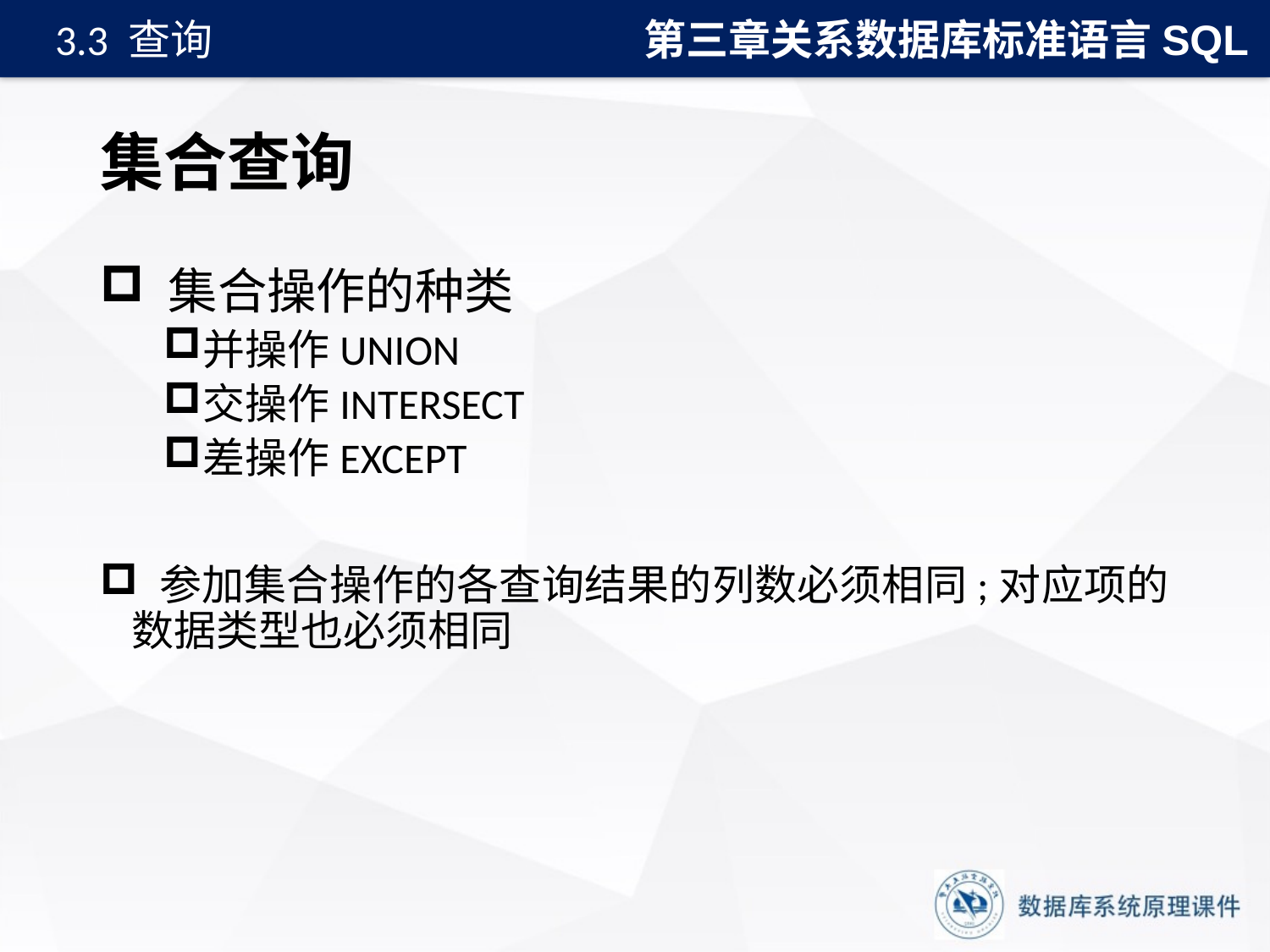

第三章关系数据库标准语言SQL
3.3 查询
# 集合查询
 集合操作的种类
并操作UNION
交操作INTERSECT
差操作EXCEPT

 参加集合操作的各查询结果的列数必须相同;对应项的数据类型也必须相同